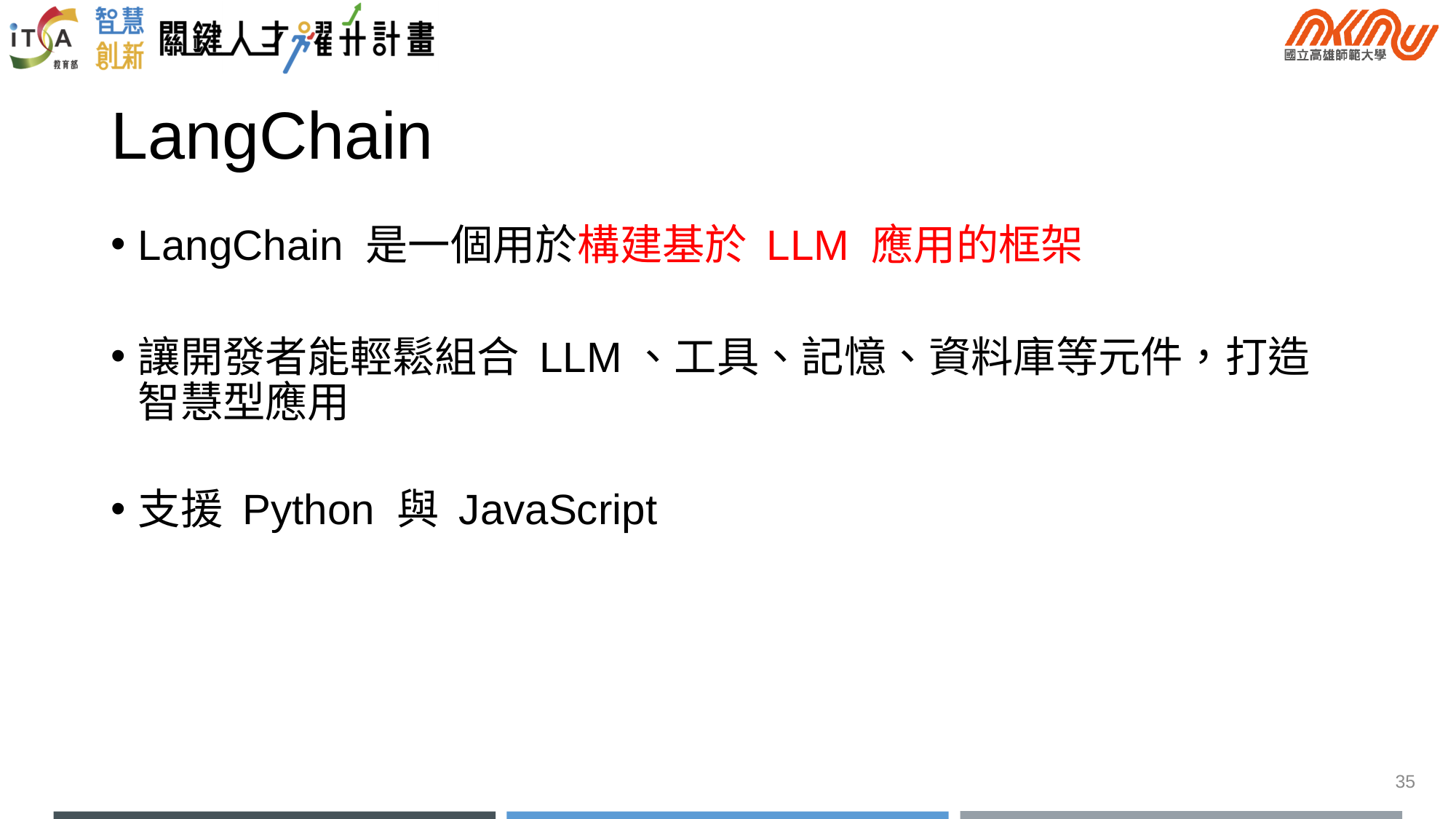

# LangChain
LangChain 是一個用於構建基於 LLM 應用的框架
讓開發者能輕鬆組合 LLM、工具、記憶、資料庫等元件，打造智慧型應用
支援 Python 與 JavaScript
35